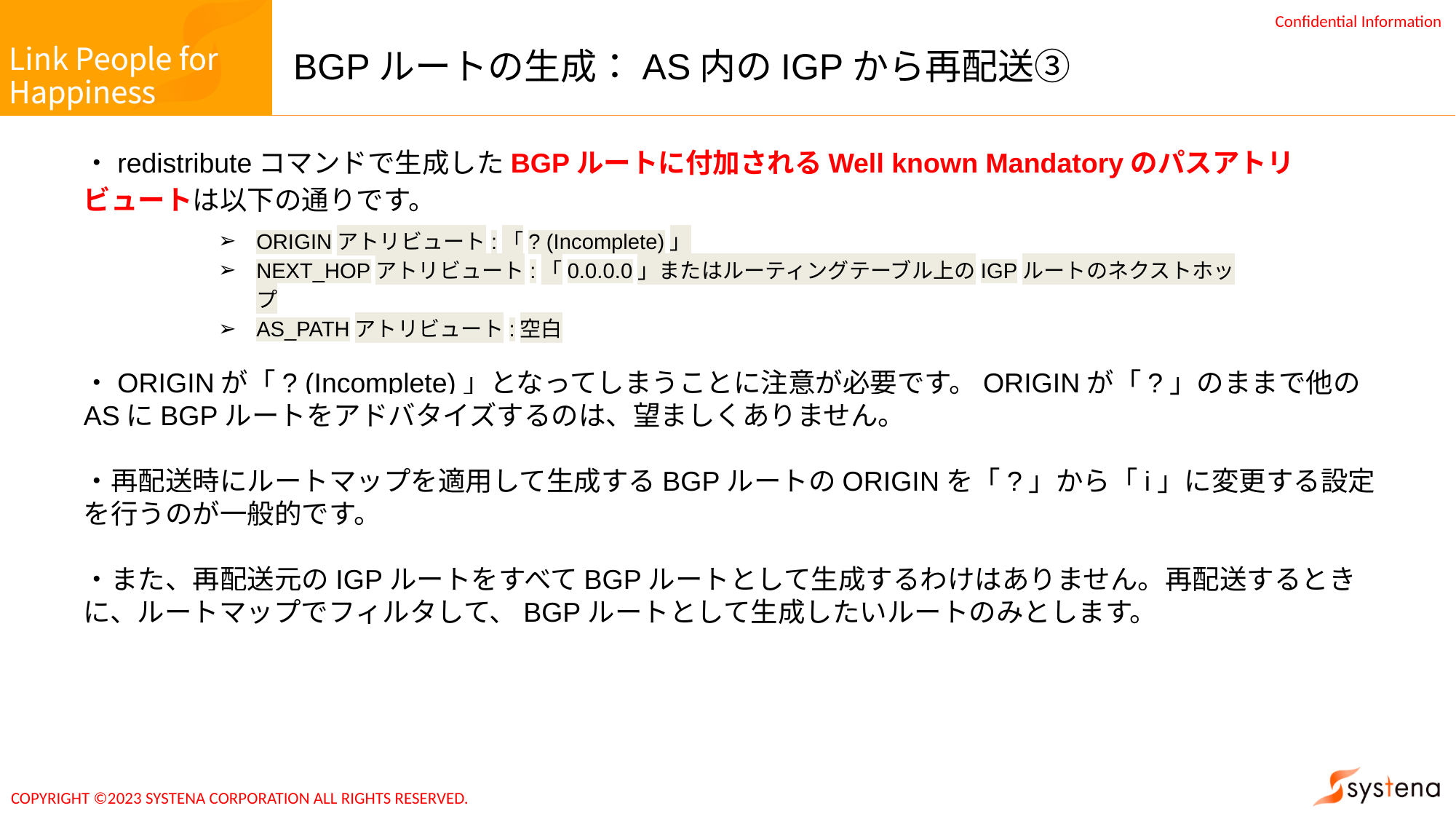

# BGPルートの生成：AS内のIGPから再配送③
・redistributeコマンドで生成したBGPルートに付加されるWell known Mandatoryのパスアトリビュートは以下の通りです。
ORIGINアトリビュート:「? (Incomplete)」
NEXT_HOPアトリビュート:「0.0.0.0」またはルーティングテーブル上のIGPルートのネクストホップ
AS_PATHアトリビュート:空白
・ORIGINが「? (Incomplete)」となってしまうことに注意が必要です。ORIGINが「?」のままで他のASにBGPルートをアドバタイズするのは、望ましくありません。
・再配送時にルートマップを適用して生成するBGPルートのORIGINを「?」から「i」に変更する設定を行うのが一般的です。
・また、再配送元のIGPルートをすべてBGPルートとして生成するわけはありません。再配送するときに、ルートマップでフィルタして、BGPルートとして生成したいルートのみとします。